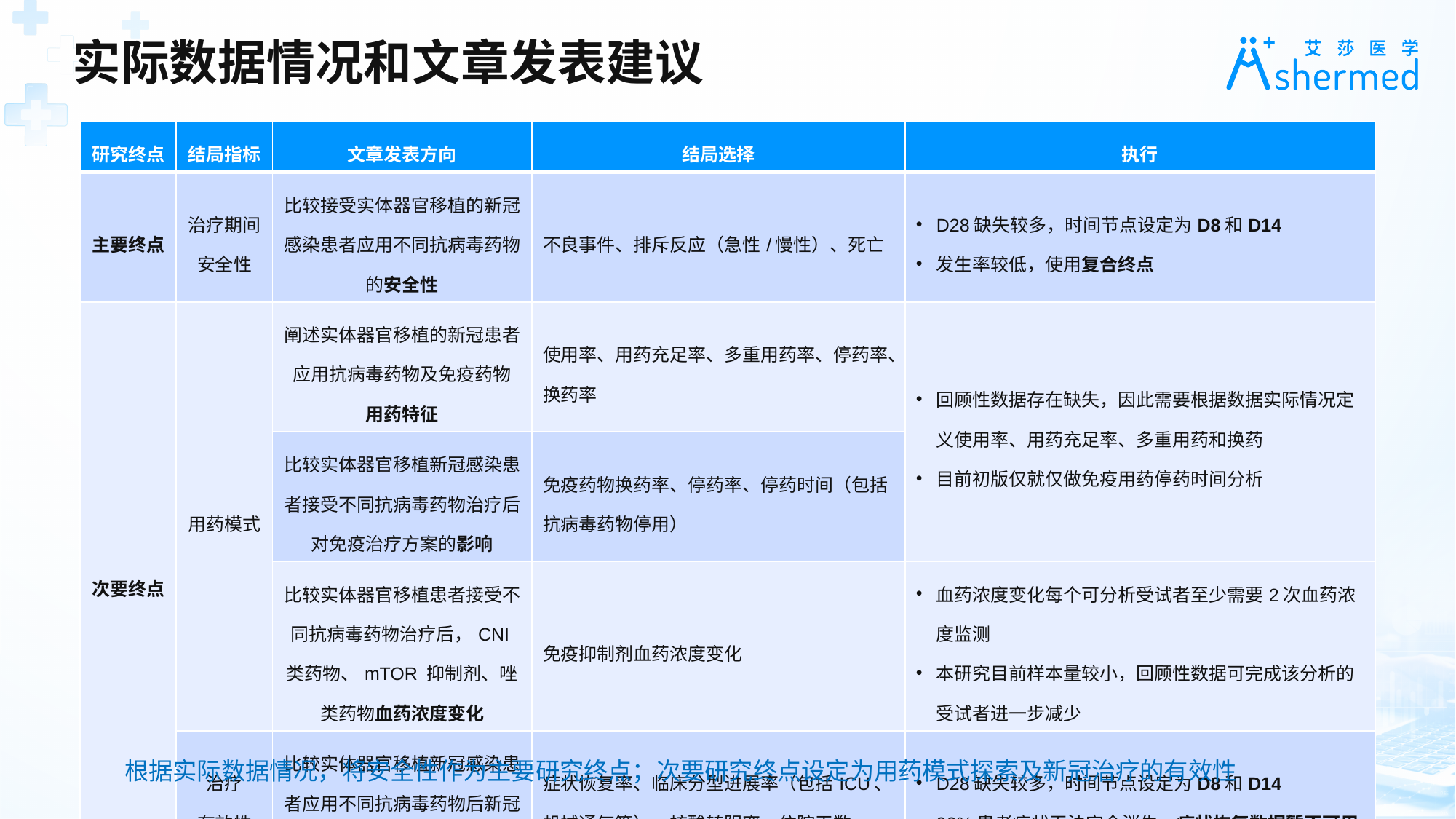

实际数据情况和文章发表建议
| 研究终点 | 结局指标 | 文章发表方向 | 结局选择 | 执行 |
| --- | --- | --- | --- | --- |
| 主要终点 | 治疗期间 安全性 | 比较接受实体器官移植的新冠感染患者应用不同抗病毒药物的安全性 | 不良事件、排斥反应（急性/慢性）、死亡 | D28缺失较多，时间节点设定为D8和D14 发生率较低，使用复合终点 |
| 次要终点 | 用药模式 | 阐述实体器官移植的新冠患者应用抗病毒药物及免疫药物 用药特征 | 使用率、用药充足率、多重用药率、停药率、换药率 | 回顾性数据存在缺失，因此需要根据数据实际情况定义使用率、用药充足率、多重用药和换药 目前初版仅就仅做免疫用药停药时间分析 |
|  |  | 比较实体器官移植新冠感染患者接受不同抗病毒药物治疗后对免疫治疗方案的影响 | 免疫药物换药率、停药率、停药时间（包括抗病毒药物停用） |  |
|  |  | 比较实体器官移植患者接受不同抗病毒药物治疗后，CNI类药物、mTOR 抑制剂、唑类药物血药浓度变化 | 免疫抑制剂血药浓度变化 | 血药浓度变化每个可分析受试者至少需要2次血药浓度监测 本研究目前样本量较小，回顾性数据可完成该分析的受试者进一步减少 |
|  | 治疗 有效性 | 比较实体器官移植新冠感染患者应用不同抗病毒药物后新冠的转归和预后 | 症状恢复率、临床分型进展率（包括ICU、机械通气等）、核酸转阴率、住院天数 | D28缺失较多，时间节点设定为D8和D14 90%患者症状无法完全消失，症状恢复数据暂不可用 |
根据实际数据情况，将安全性作为主要研究终点；次要研究终点设定为用药模式探索及新冠治疗的有效性